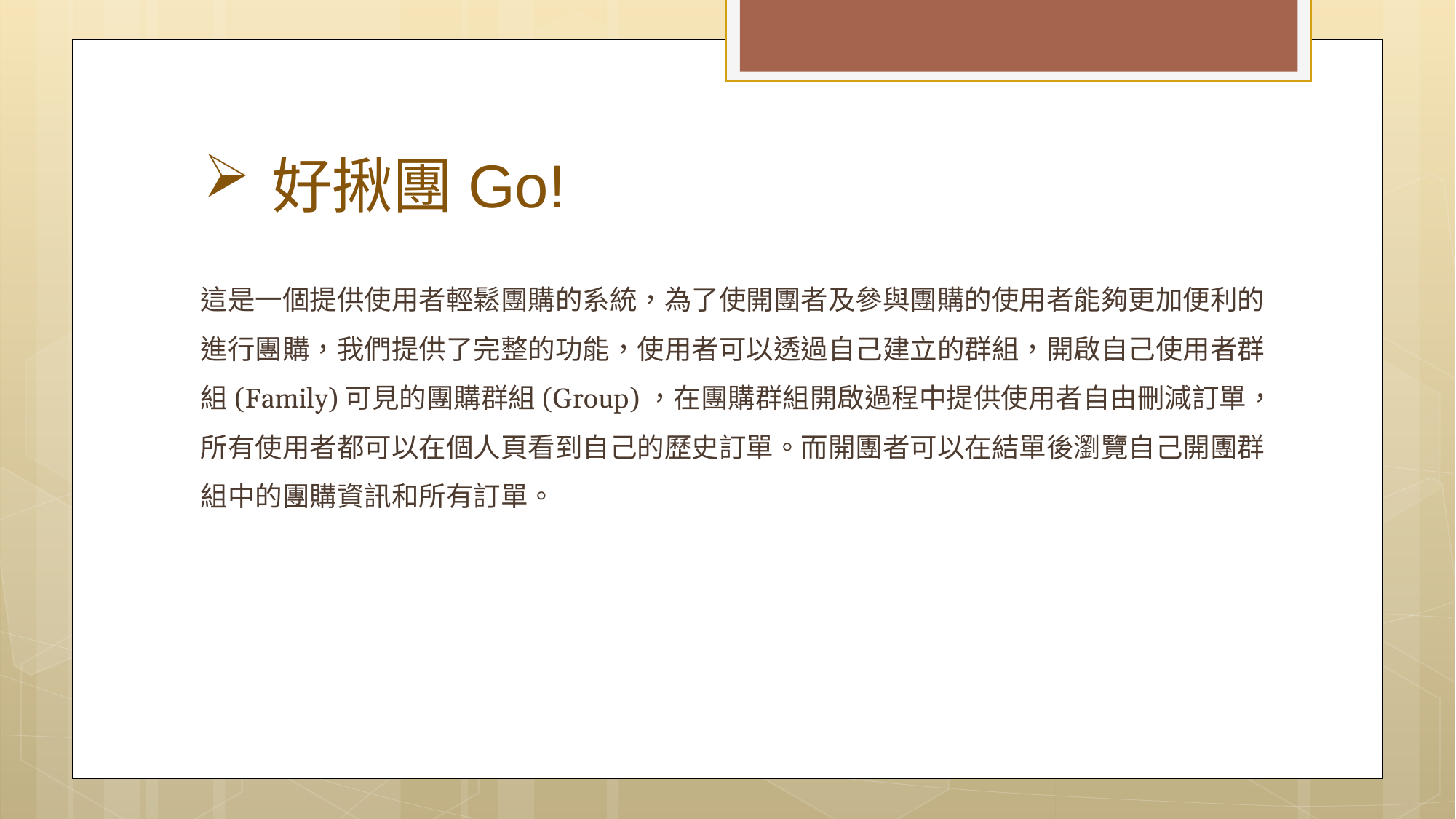

# 好揪團Go!
這是一個提供使用者輕鬆團購的系統，為了使開團者及參與團購的使用者能夠更加便利的進行團購，我們提供了完整的功能，使用者可以透過自己建立的群組，開啟自己使用者群組(Family)可見的團購群組(Group)，在團購群組開啟過程中提供使用者自由刪減訂單，所有使用者都可以在個人頁看到自己的歷史訂單。而開團者可以在結單後瀏覽自己開團群組中的團購資訊和所有訂單。